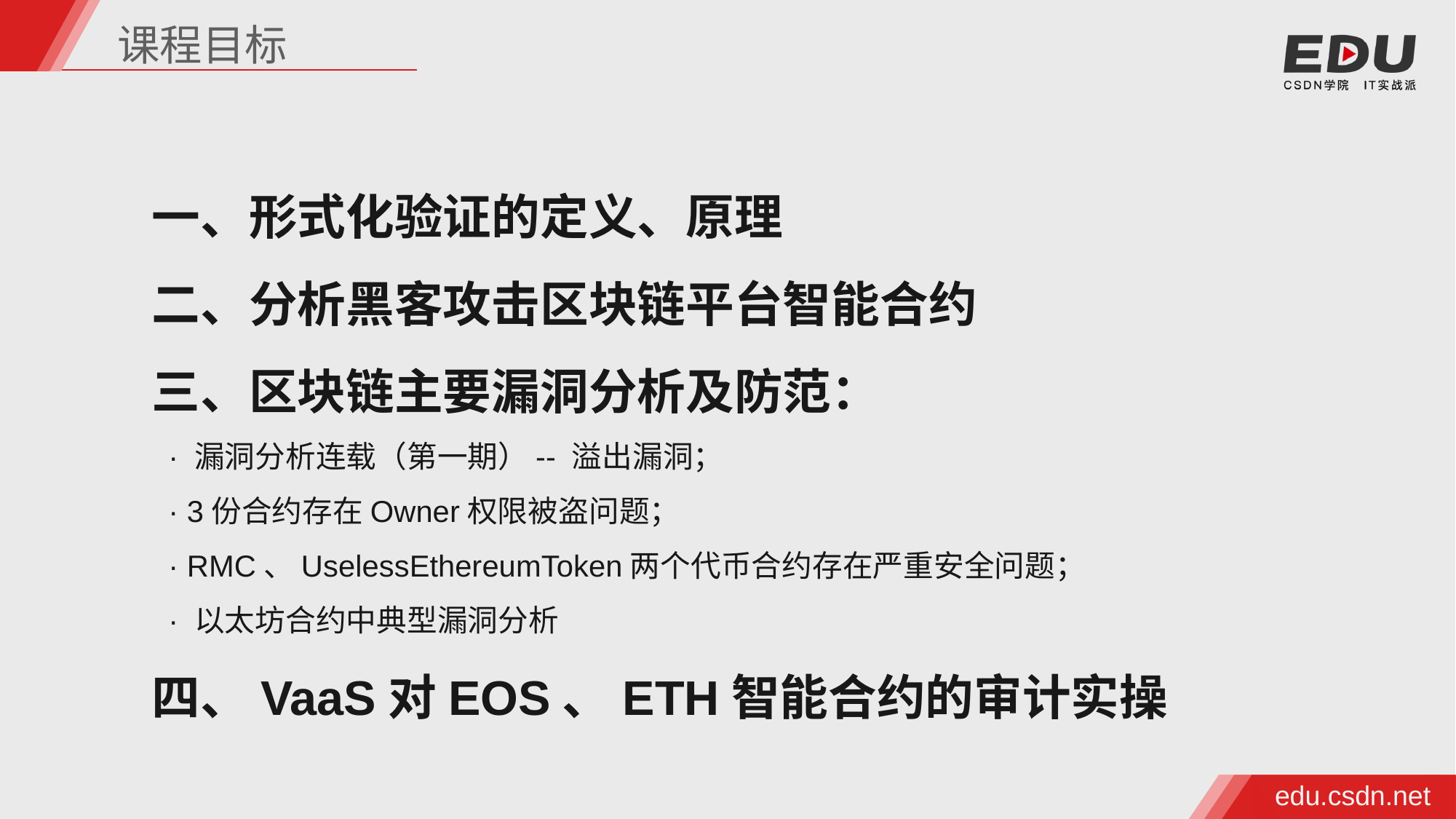

课程目标
一、形式化验证的定义、原理
二、分析黑客攻击区块链平台智能合约
三、区块链主要漏洞分析及防范：
  · 漏洞分析连载（第一期）-- 溢出漏洞；
  · 3份合约存在Owner权限被盗问题；
  · RMC、UselessEthereumToken两个代币合约存在严重安全问题；
  · 以太坊合约中典型漏洞分析
四、VaaS对EOS、ETH智能合约的审计实操

edu.csdn.net